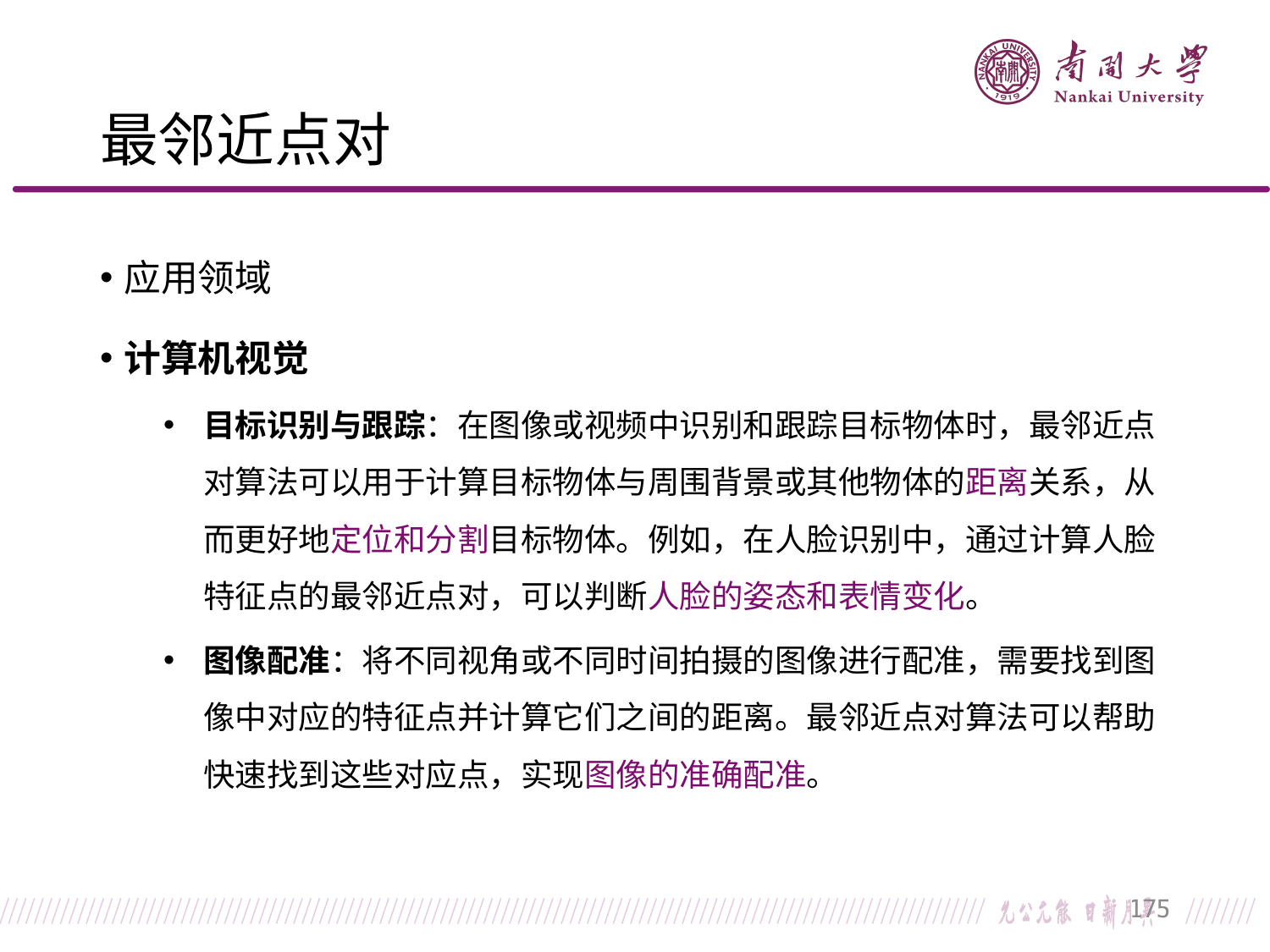

# 最邻近点对
应用领域
计算机视觉
目标识别与跟踪：在图像或视频中识别和跟踪目标物体时，最邻近点对算法可以用于计算目标物体与周围背景或其他物体的距离关系，从而更好地定位和分割目标物体。例如，在人脸识别中，通过计算人脸特征点的最邻近点对，可以判断人脸的姿态和表情变化。
图像配准：将不同视角或不同时间拍摄的图像进行配准，需要找到图像中对应的特征点并计算它们之间的距离。最邻近点对算法可以帮助快速找到这些对应点，实现图像的准确配准。

175